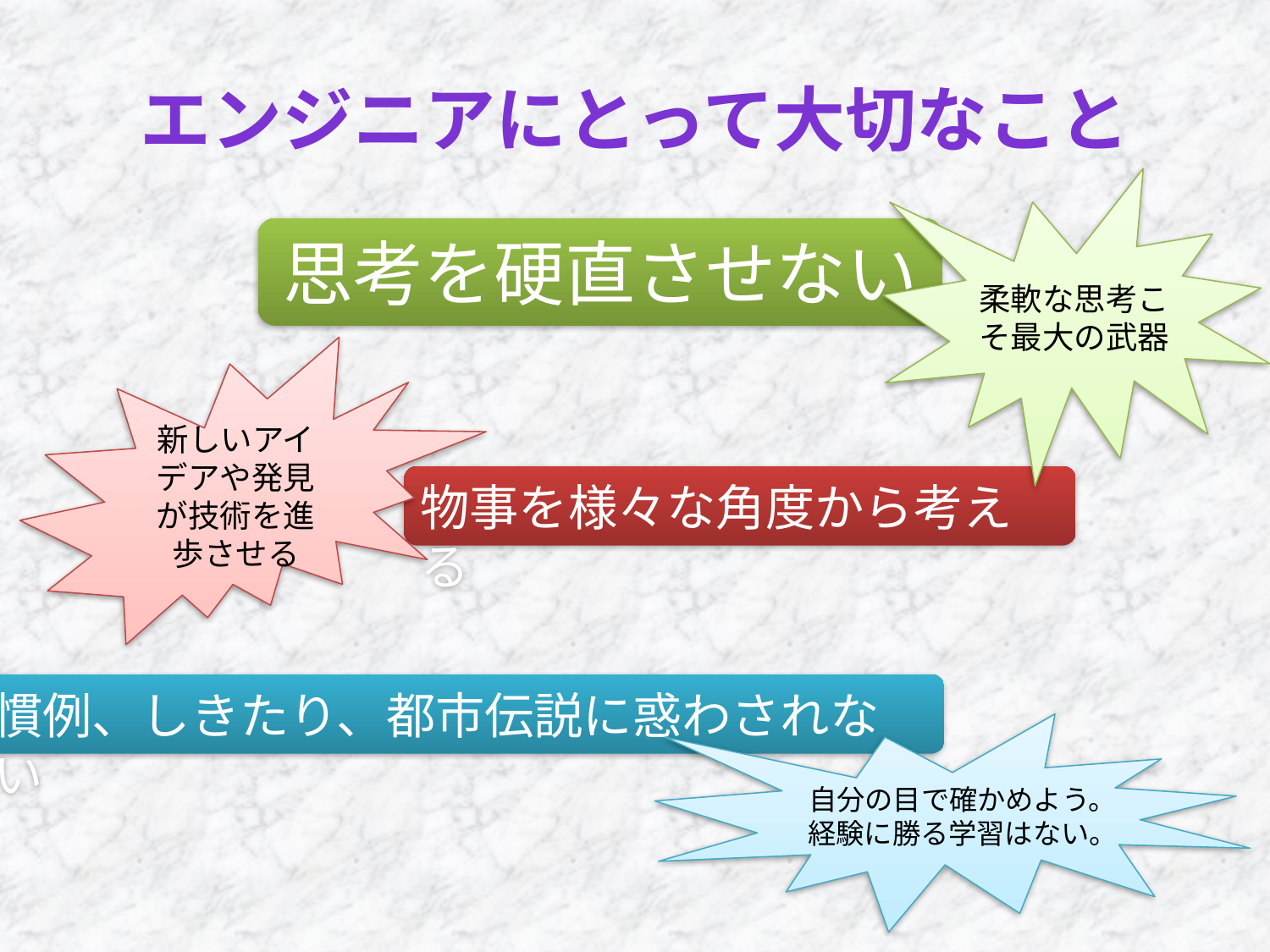

# エンジニアにとって大切なこと
柔軟な思考こそ最大の武器
思考を硬直させない
新しいアイデアや発見が技術を進歩させる
物事を様々な角度から考える
慣例、しきたり、都市伝説に惑わされない
自分の目で確かめよう。経験に勝る学習はない。